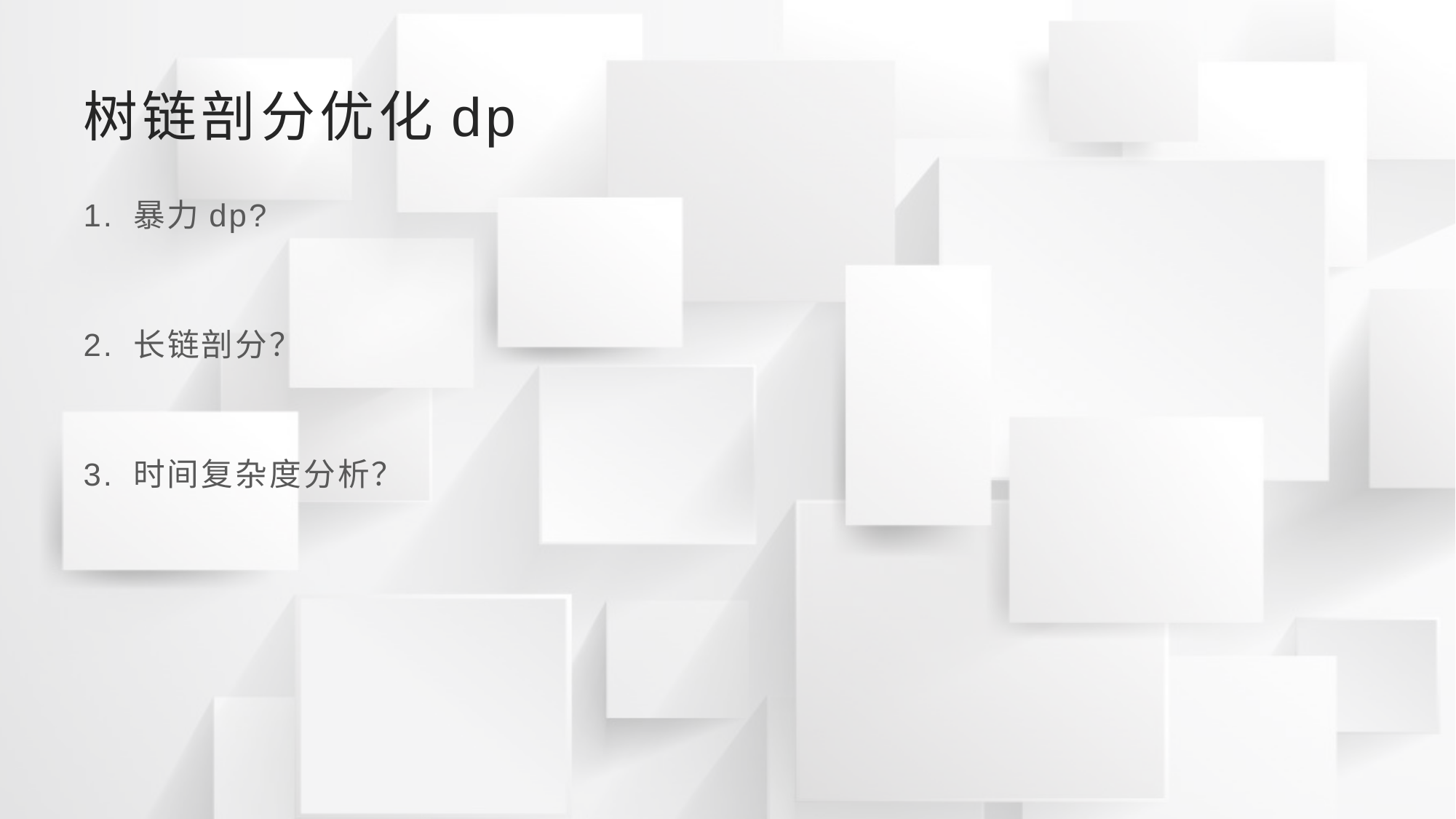

# 树链剖分优化dp
1. 暴力dp?

2. 长链剖分？

3. 时间复杂度分析？